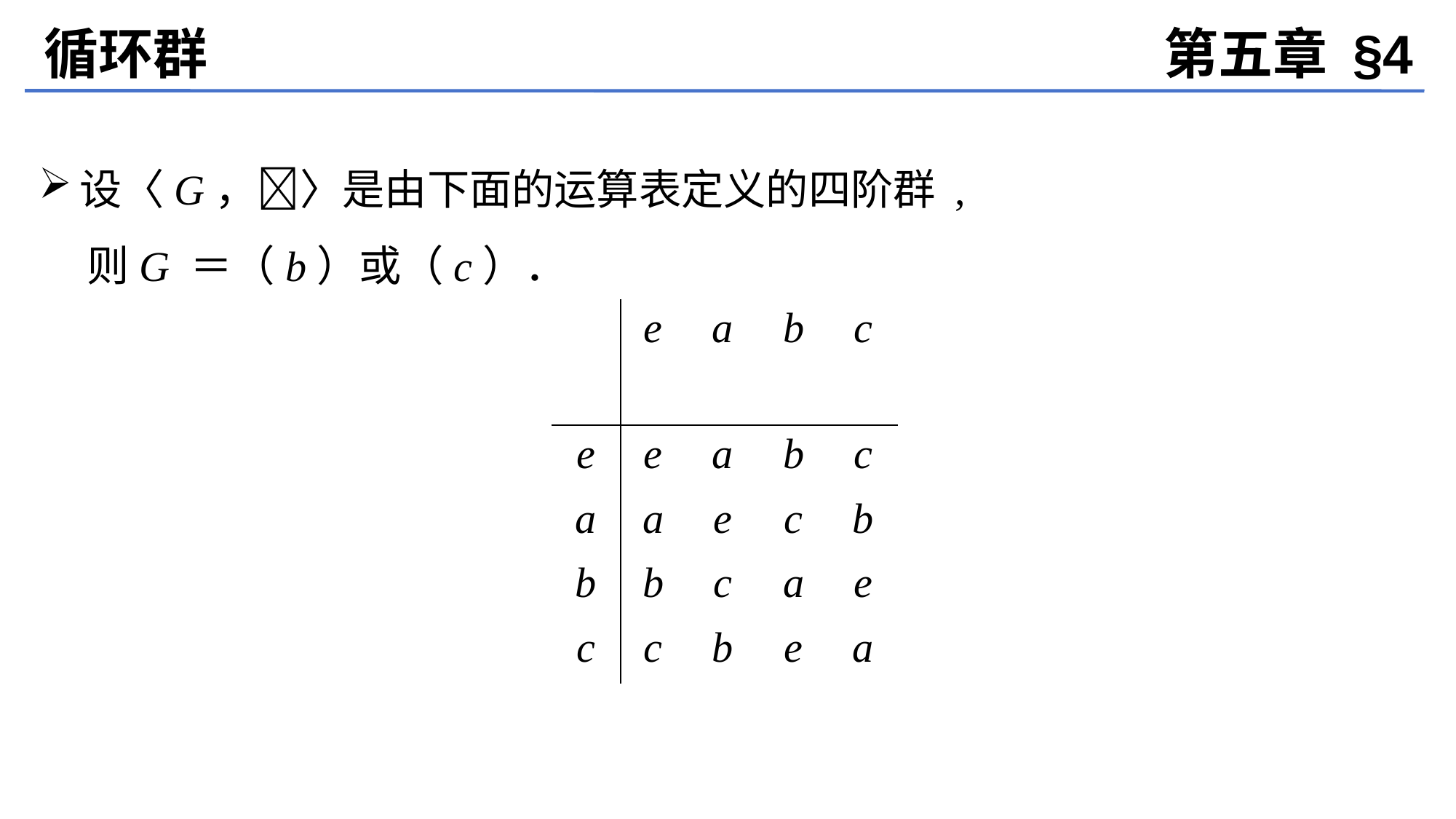

循环群
第五章 §4
设〈G，°〉是由下面的运算表定义的四阶群 ,
    则G ＝（b）或（c）．

|  | e | a | b | c |
| --- | --- | --- | --- | --- |
| e | e | a | b | c |
| a | a | e | c | b |
| b | b | c | a | e |
| c | c | b | e | a |